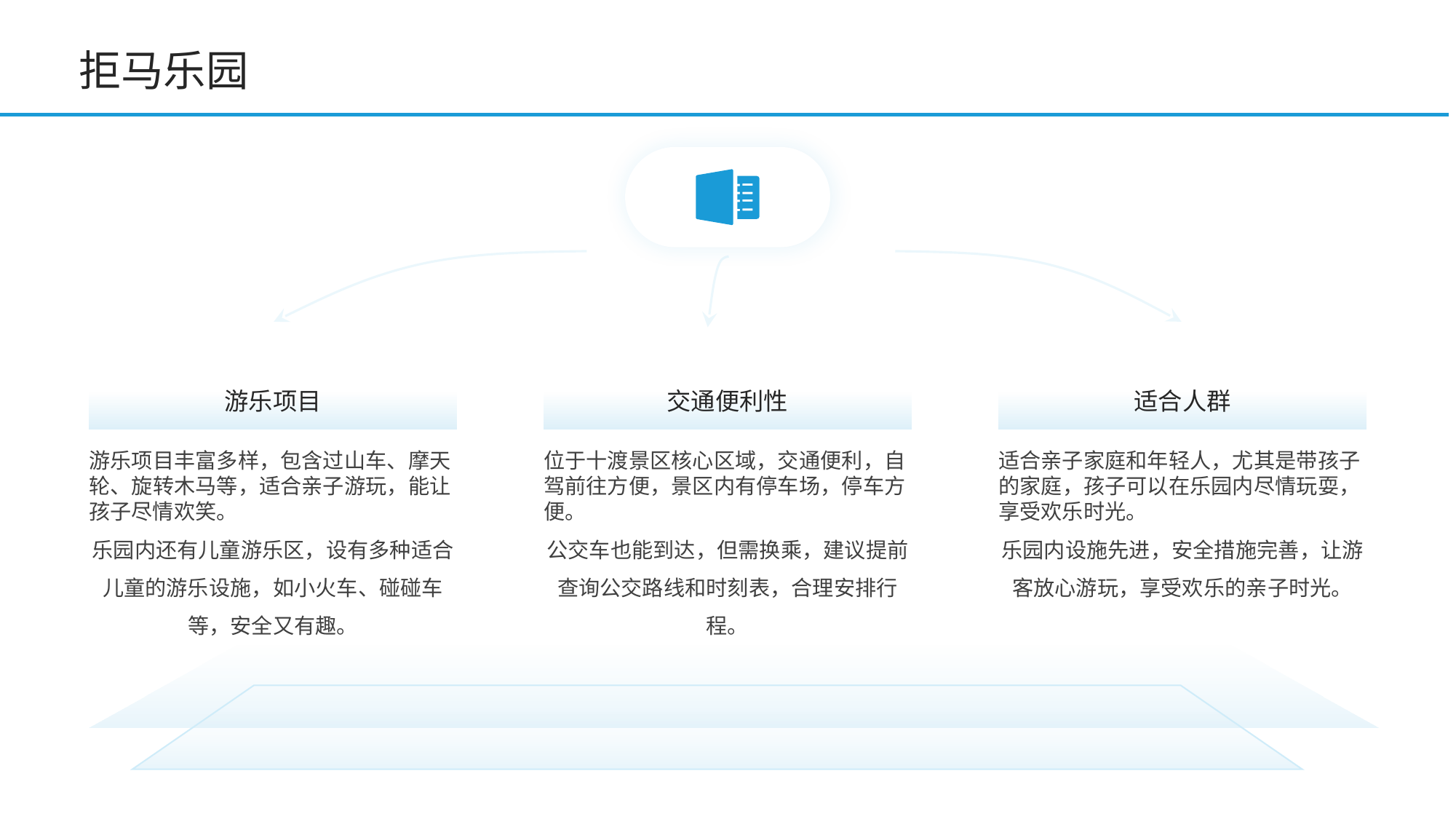

拒马乐园

游乐项目
交通便利性
适合人群

游乐项目丰富多样，包含过山车、摩天轮、旋转木马等，适合亲子游玩，能让孩子尽情欢笑。
乐园内还有儿童游乐区，设有多种适合儿童的游乐设施，如小火车、碰碰车等，安全又有趣。
位于十渡景区核心区域，交通便利，自驾前往方便，景区内有停车场，停车方便。
公交车也能到达，但需换乘，建议提前查询公交路线和时刻表，合理安排行程。
适合亲子家庭和年轻人，尤其是带孩子的家庭，孩子可以在乐园内尽情玩耍，享受欢乐时光。
乐园内设施先进，安全措施完善，让游客放心游玩，享受欢乐的亲子时光。